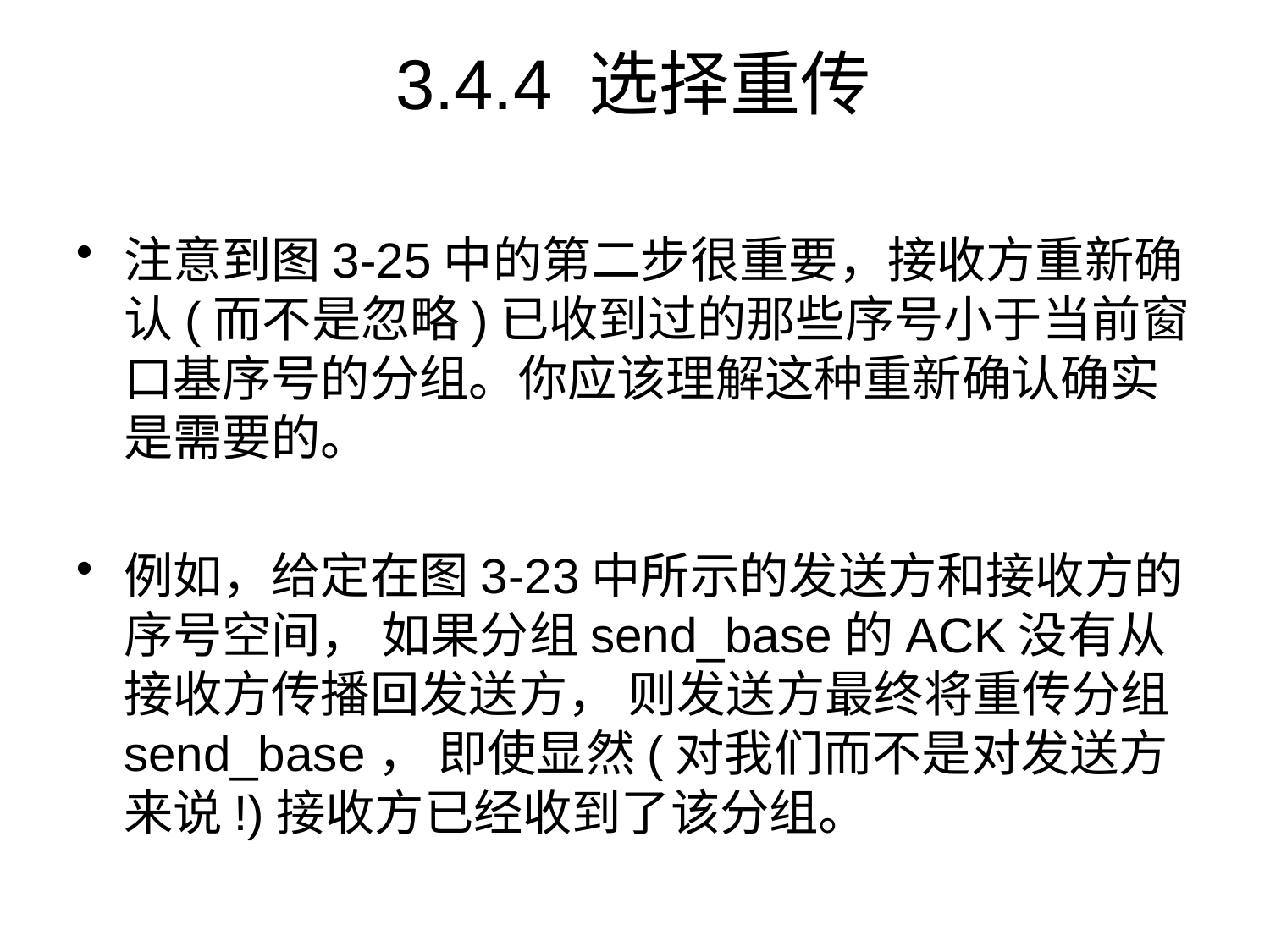

# 3.4.4 选择重传
注意到图3-25中的第二步很重要，接收方重新确认(而不是忽略)已收到过的那些序号小于当前窗口基序号的分组。你应该理解这种重新确认确实是需要的。

例如，给定在图3-23中所示的发送方和接收方的序号空间， 如果分组send_base的ACK没有从接收方传播回发送方， 则发送方最终将重传分组send_base， 即使显然(对我们而不是对发送方来说!)接收方已经收到了该分组。